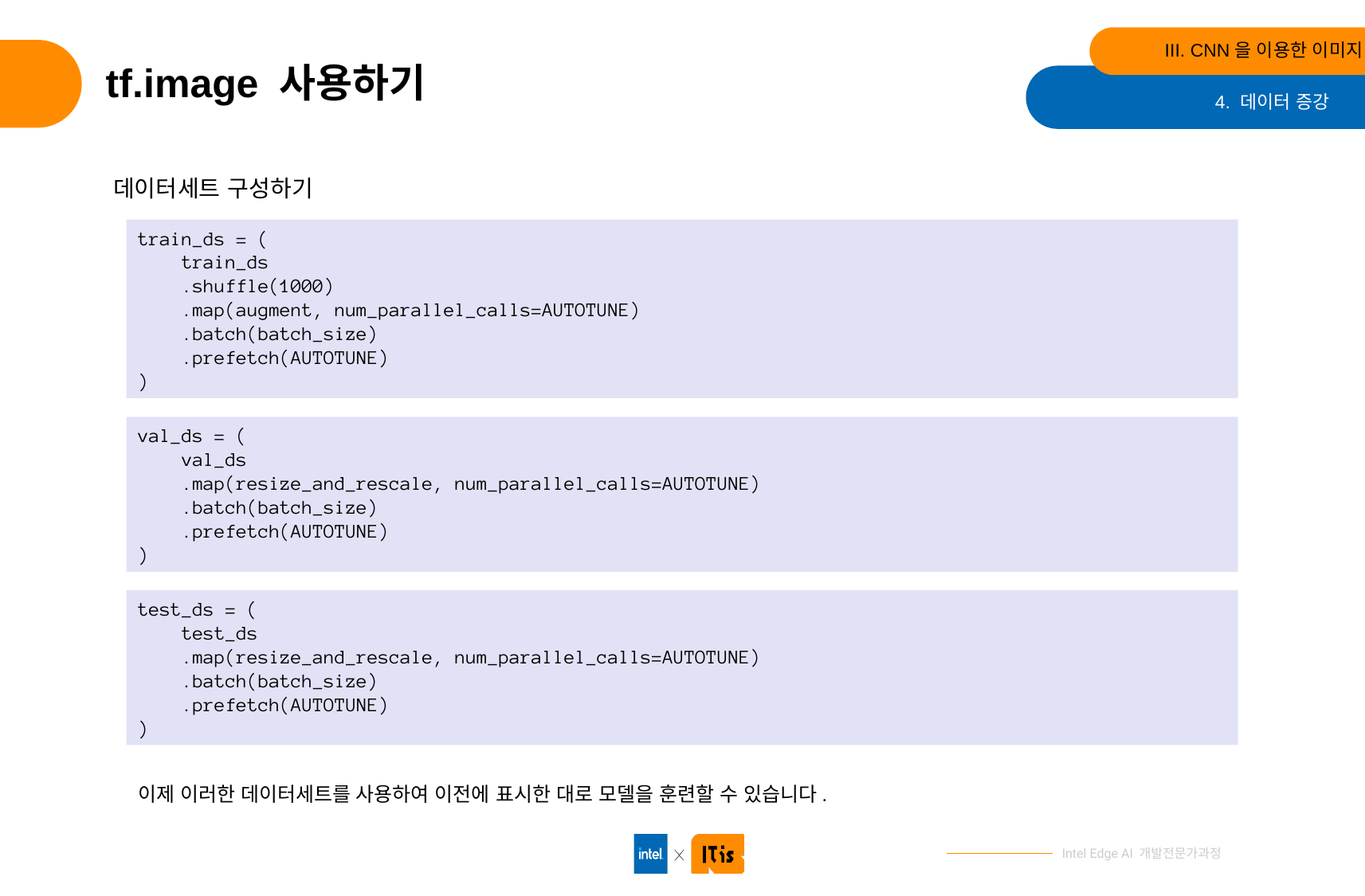

III. CNN을 이용한 이미지 분류
# tf.image 사용하기
4. 데이터 증강

데이터세트 구성하기
train_ds = (
    train_ds
    .shuffle(1000)
    .map(augment, num_parallel_calls=AUTOTUNE)
    .batch(batch_size)
    .prefetch(AUTOTUNE)
)
val_ds = (
    val_ds
    .map(resize_and_rescale, num_parallel_calls=AUTOTUNE)
    .batch(batch_size)
    .prefetch(AUTOTUNE)
)
test_ds = (
    test_ds
    .map(resize_and_rescale, num_parallel_calls=AUTOTUNE)
    .batch(batch_size)
    .prefetch(AUTOTUNE)
)
이제 이러한 데이터세트를 사용하여 이전에 표시한 대로 모델을 훈련할 수 있습니다.